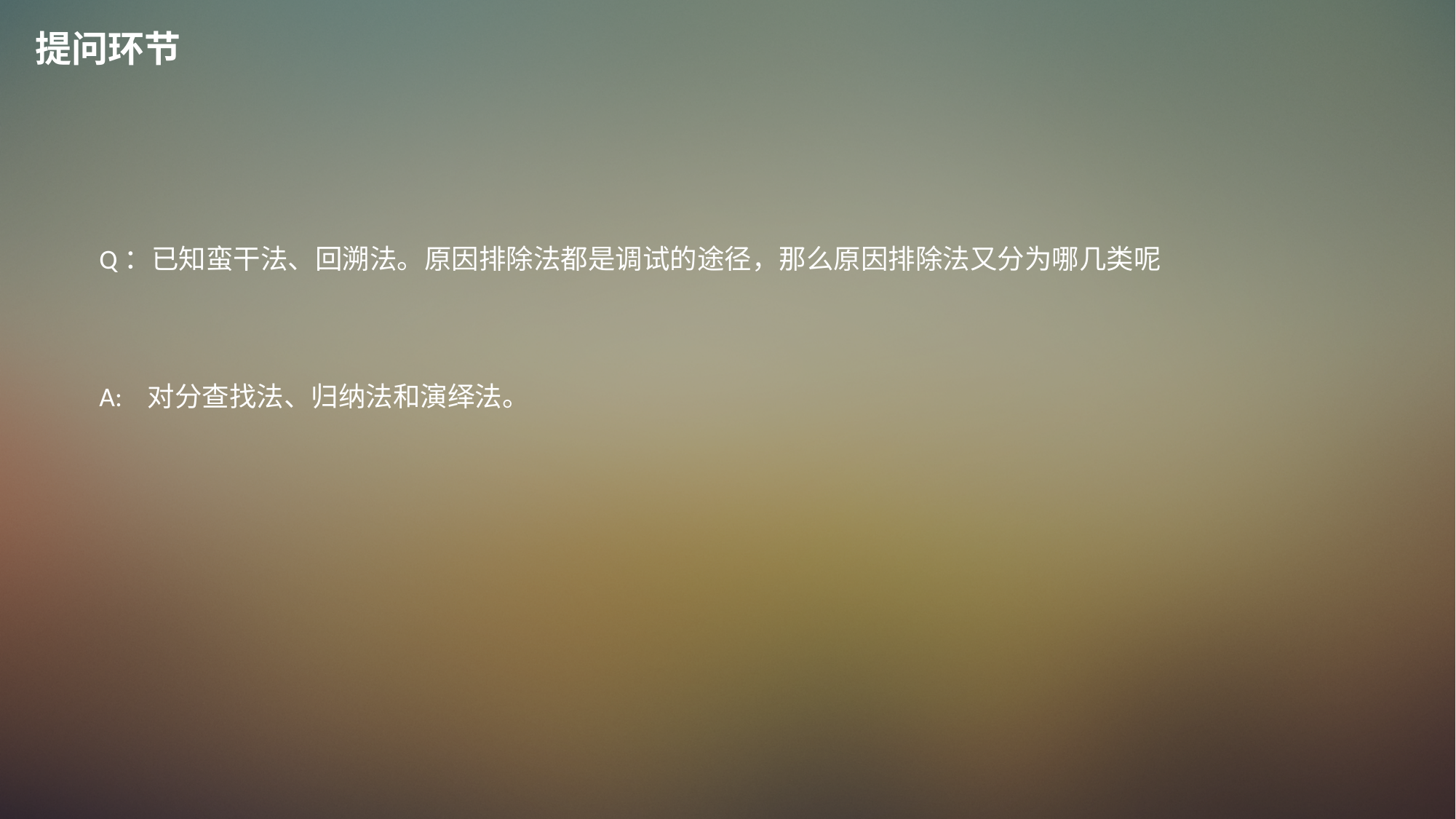

提问环节
Q：已知蛮干法、回溯法。原因排除法都是调试的途径，那么原因排除法又分为哪几类呢
A:   对分查找法、归纳法和演绎法。